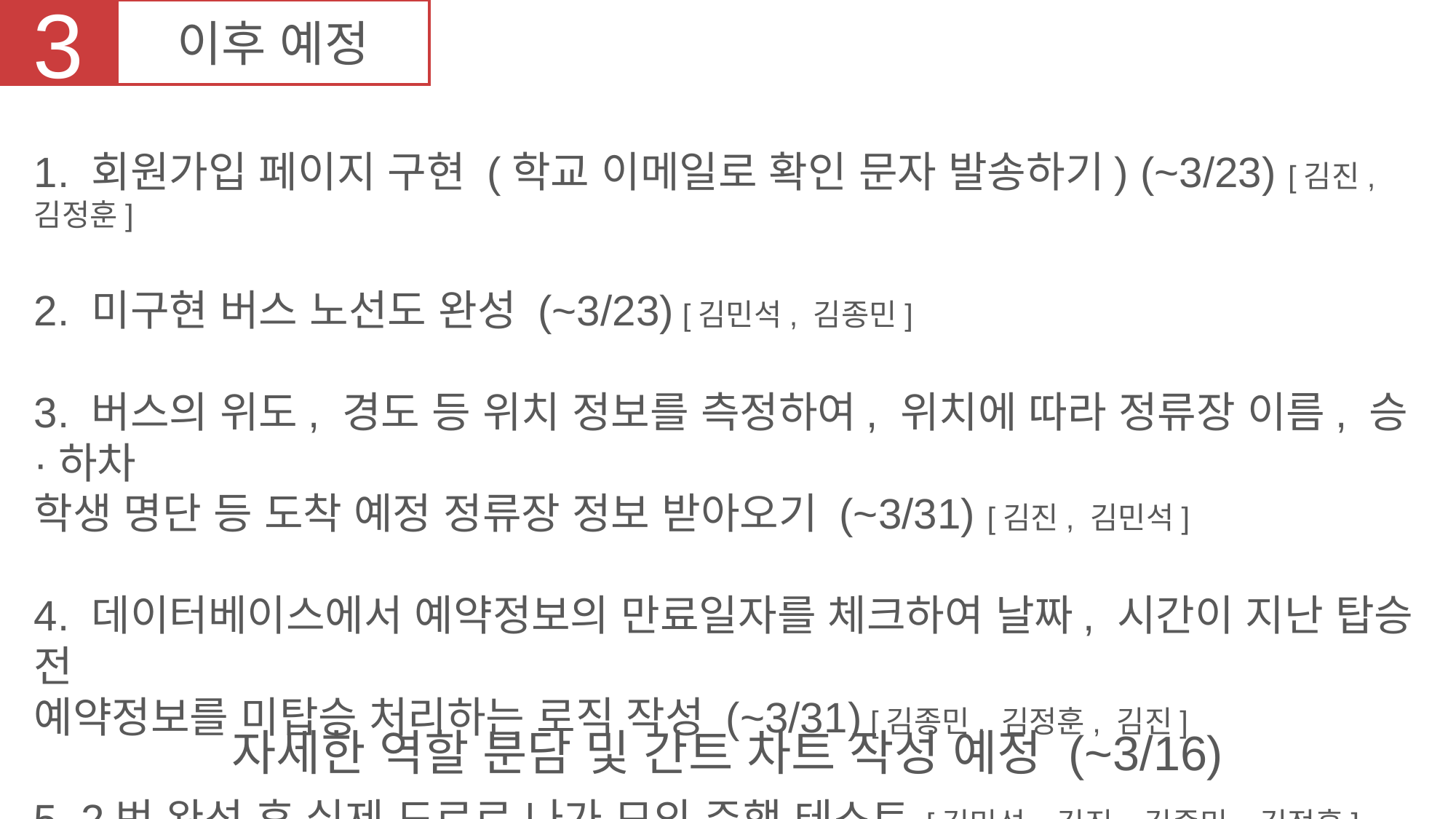

3

이후 예정
1. 회원가입 페이지 구현 (학교 이메일로 확인 문자 발송하기) (~3/23) [김진, 김정훈]

2. 미구현 버스 노선도 완성 (~3/23) [김민석, 김종민]

3. 버스의 위도, 경도 등 위치 정보를 측정하여, 위치에 따라 정류장 이름, 승·하차
학생 명단 등 도착 예정 정류장 정보 받아오기 (~3/31) [김진, 김민석]

4. 데이터베이스에서 예약정보의 만료일자를 체크하여 날짜, 시간이 지난 탑승 전
예약정보를 미탑승 처리하는 로직 작성 (~3/31) [김종민, 김정훈, 김진]

5. 2번 완성 후 실제 도로로 나가 모의 주행 테스트 [김민석, 김진, 김종민, 김정훈]
자세한 역할 분담 및 간트 차트 작성 예정 (~3/16)